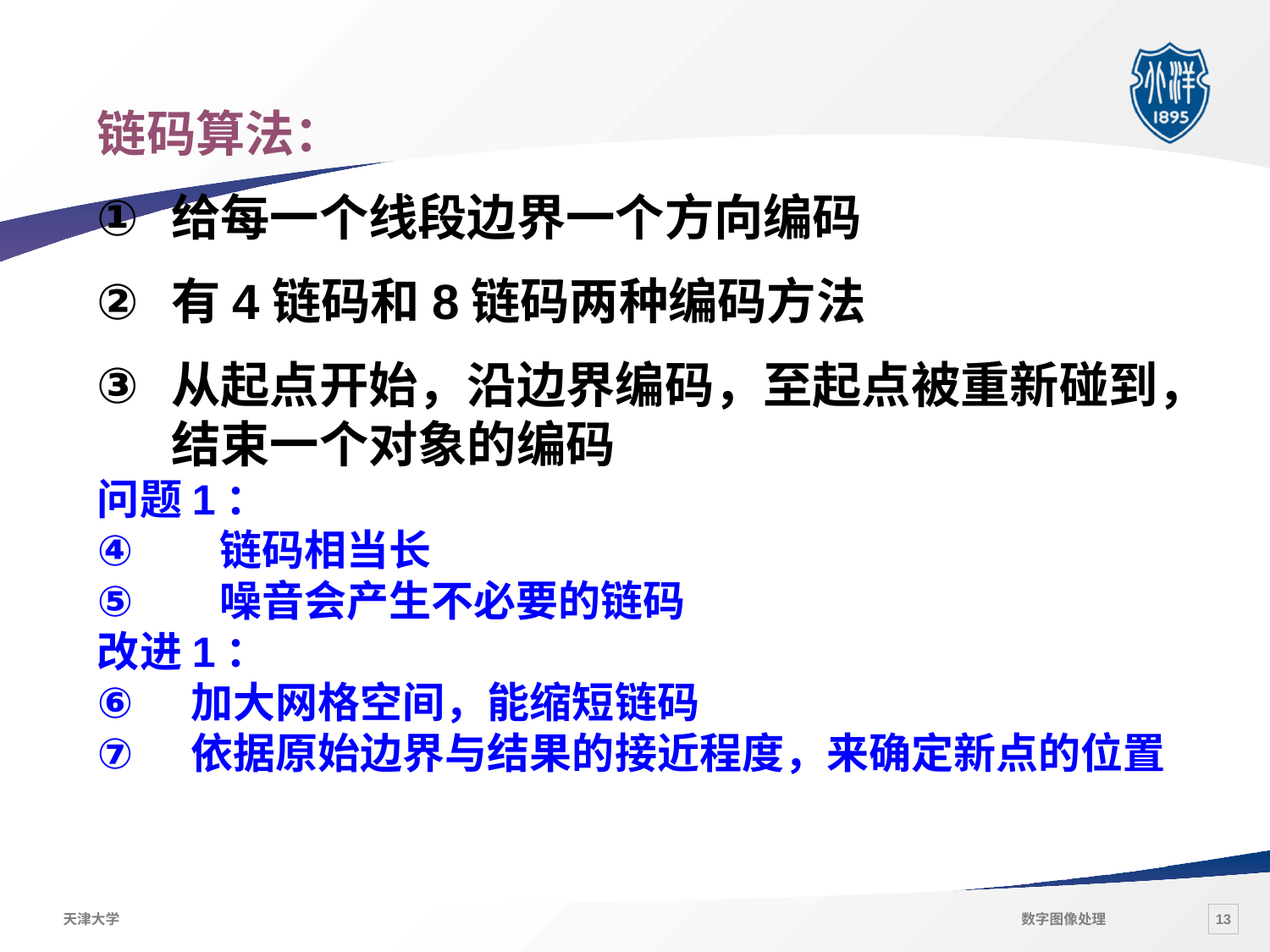

链码算法：
给每一个线段边界一个方向编码
有4链码和8链码两种编码方法
从起点开始，沿边界编码，至起点被重新碰到，结束一个对象的编码
问题1：
    链码相当长
    噪音会产生不必要的链码
改进1：
 加大网格空间，能缩短链码
 依据原始边界与结果的接近程度，来确定新点的位置